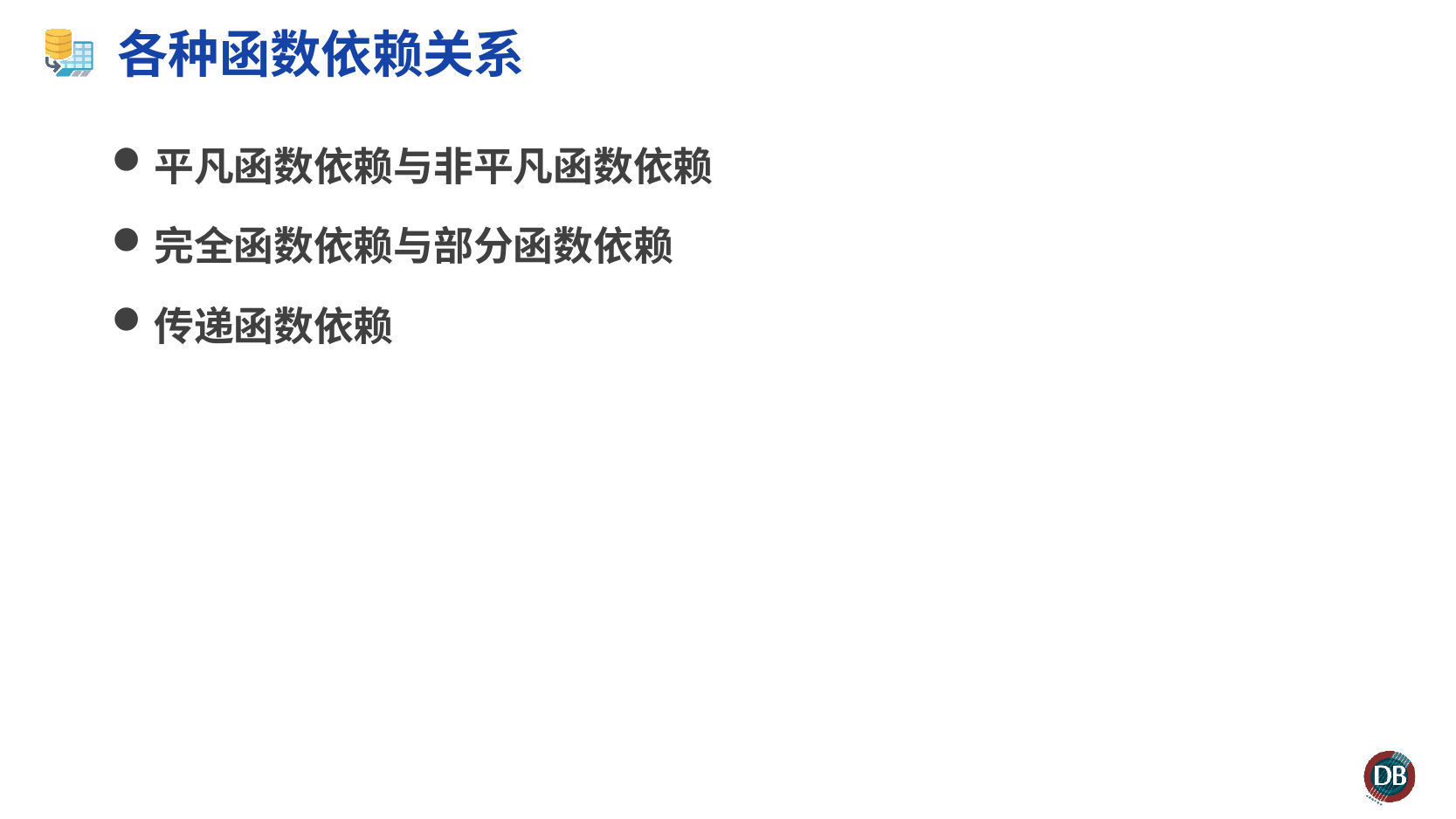

# 各种函数依赖关系
平凡函数依赖与非平凡函数依赖
完全函数依赖与部分函数依赖
传递函数依赖